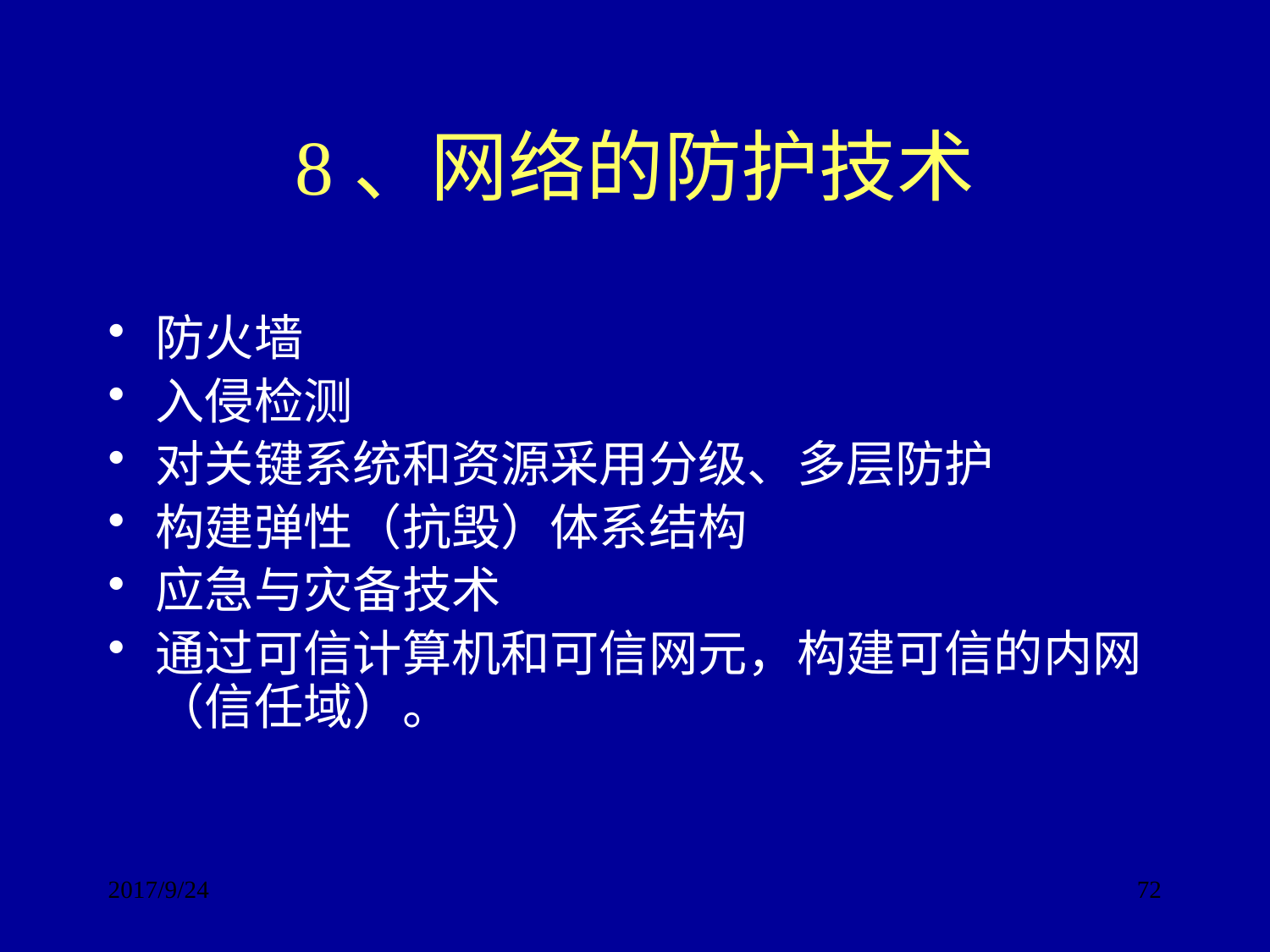

# 8、网络的防护技术
防火墙
入侵检测
对关键系统和资源采用分级、多层防护
构建弹性（抗毁）体系结构
应急与灾备技术
通过可信计算机和可信网元，构建可信的内网（信任域）。
2017/9/24
72